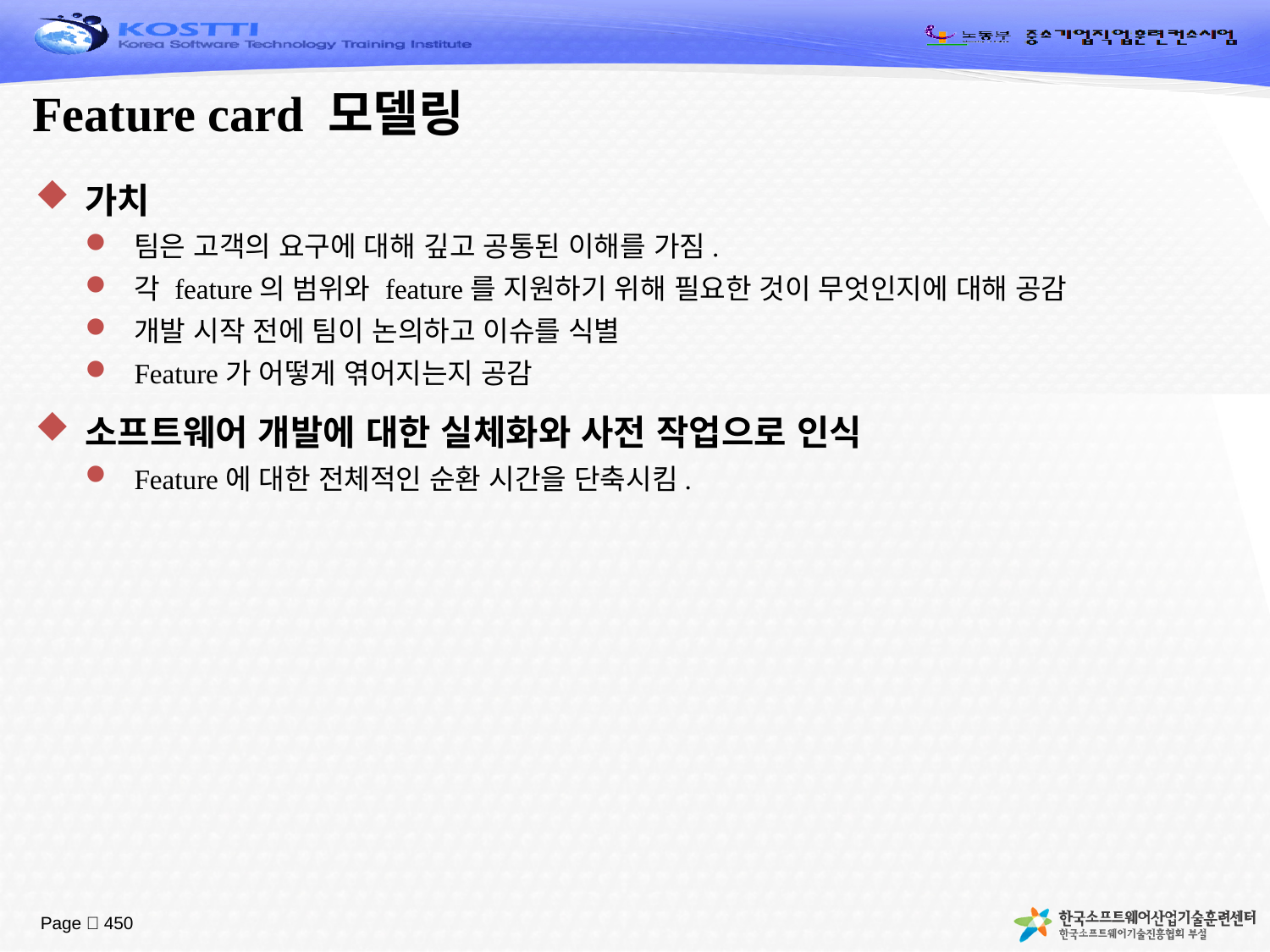

# Feature card 모델링
가치
팀은 고객의 요구에 대해 깊고 공통된 이해를 가짐.
각 feature의 범위와 feature를 지원하기 위해 필요한 것이 무엇인지에 대해 공감
개발 시작 전에 팀이 논의하고 이슈를 식별
Feature가 어떻게 엮어지는지 공감
소프트웨어 개발에 대한 실체화와 사전 작업으로 인식
Feature에 대한 전체적인 순환 시간을 단축시킴.